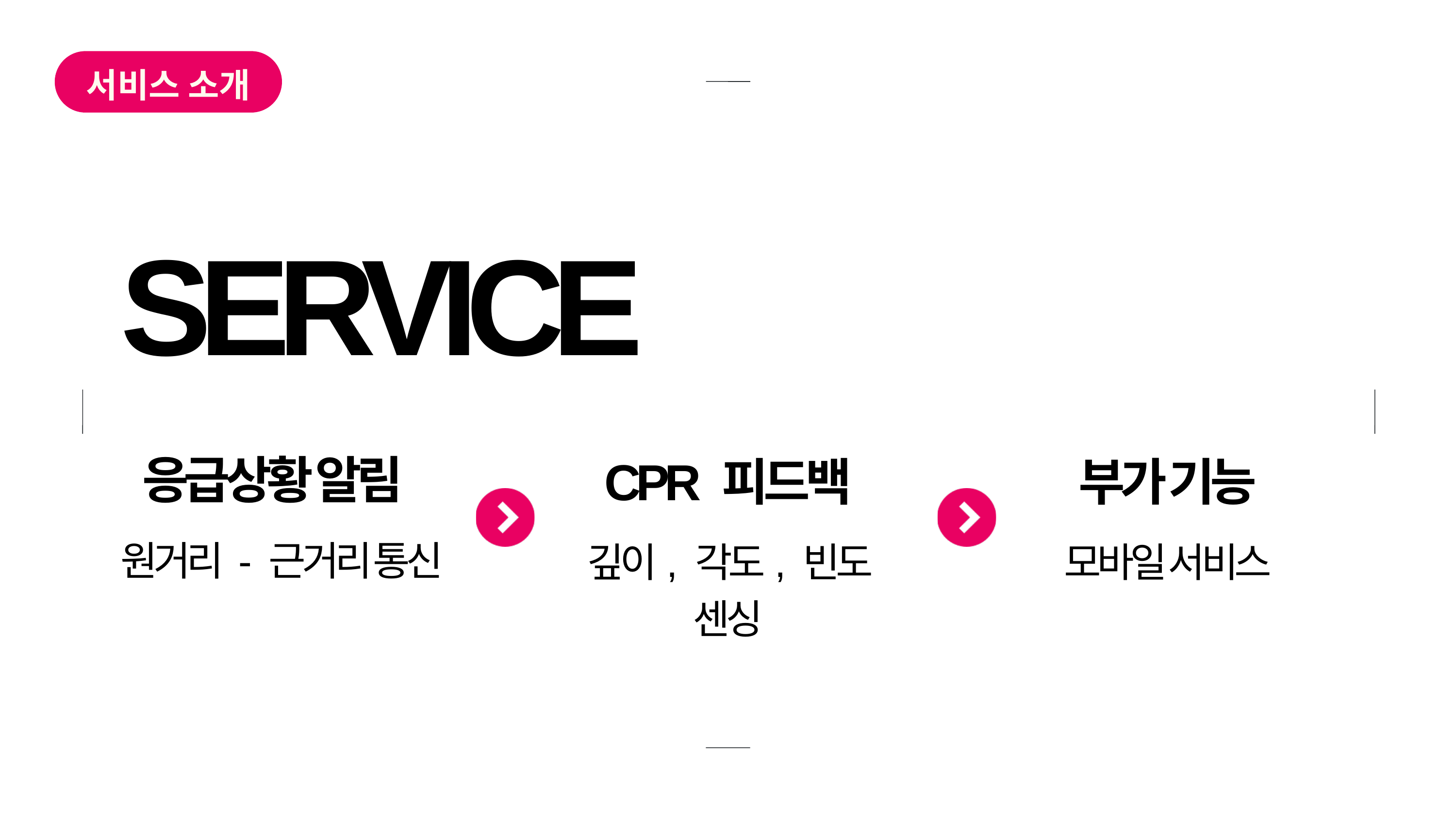

서비스 소개

SERVICE

응급상황 알림
CPR 피드백

깊이, 각도, 빈도 센싱
부가 기능

모바일 서비스
원거리 - 근거리 통신